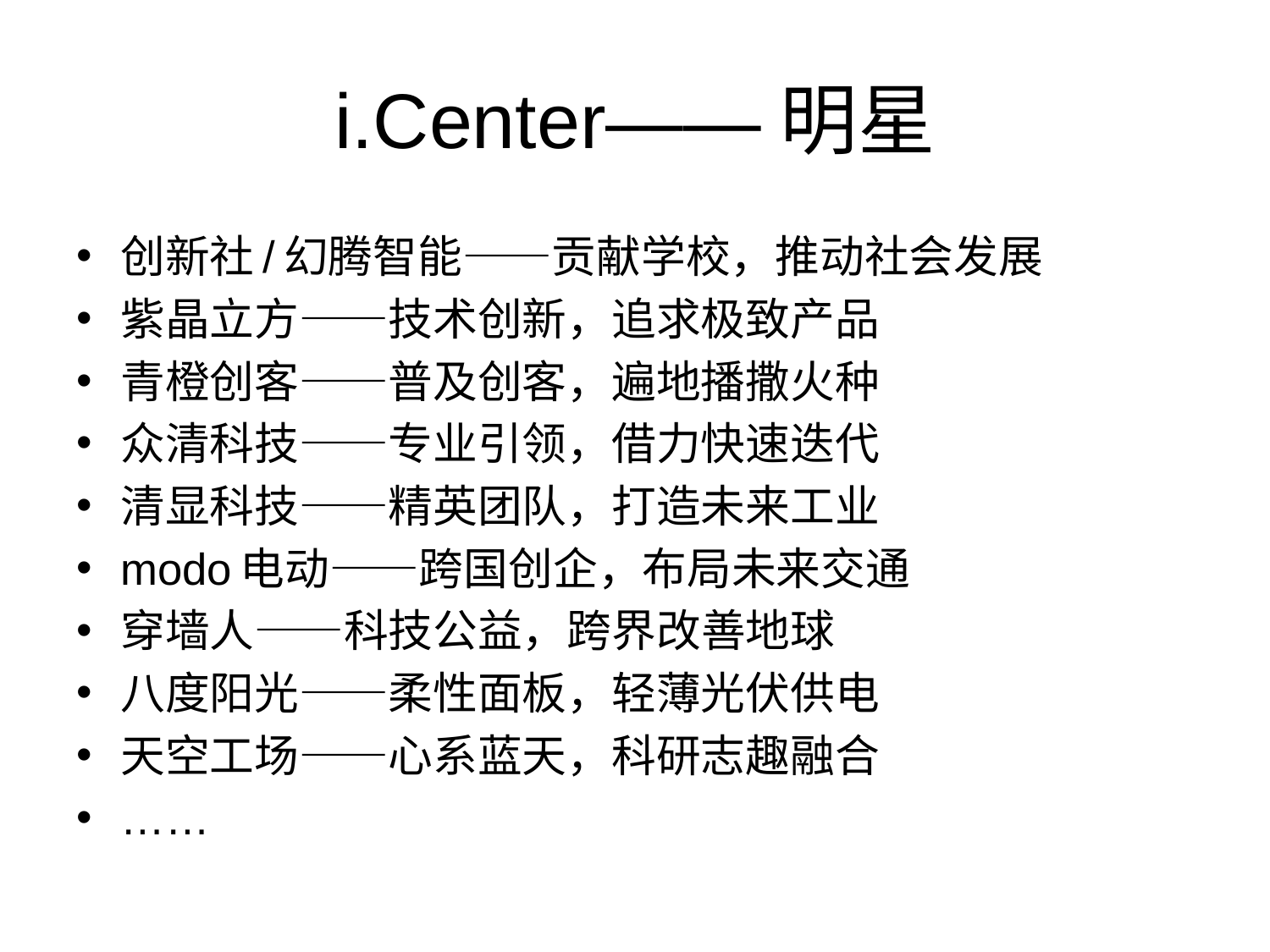

# i.Center——明星
创新社/幻腾智能——贡献学校，推动社会发展
紫晶立方——技术创新，追求极致产品
青橙创客——普及创客，遍地播撒火种
众清科技——专业引领，借力快速迭代
清显科技——精英团队，打造未来工业
modo电动——跨国创企，布局未来交通
穿墙人——科技公益，跨界改善地球
八度阳光——柔性面板，轻薄光伏供电
天空工场——心系蓝天，科研志趣融合
……